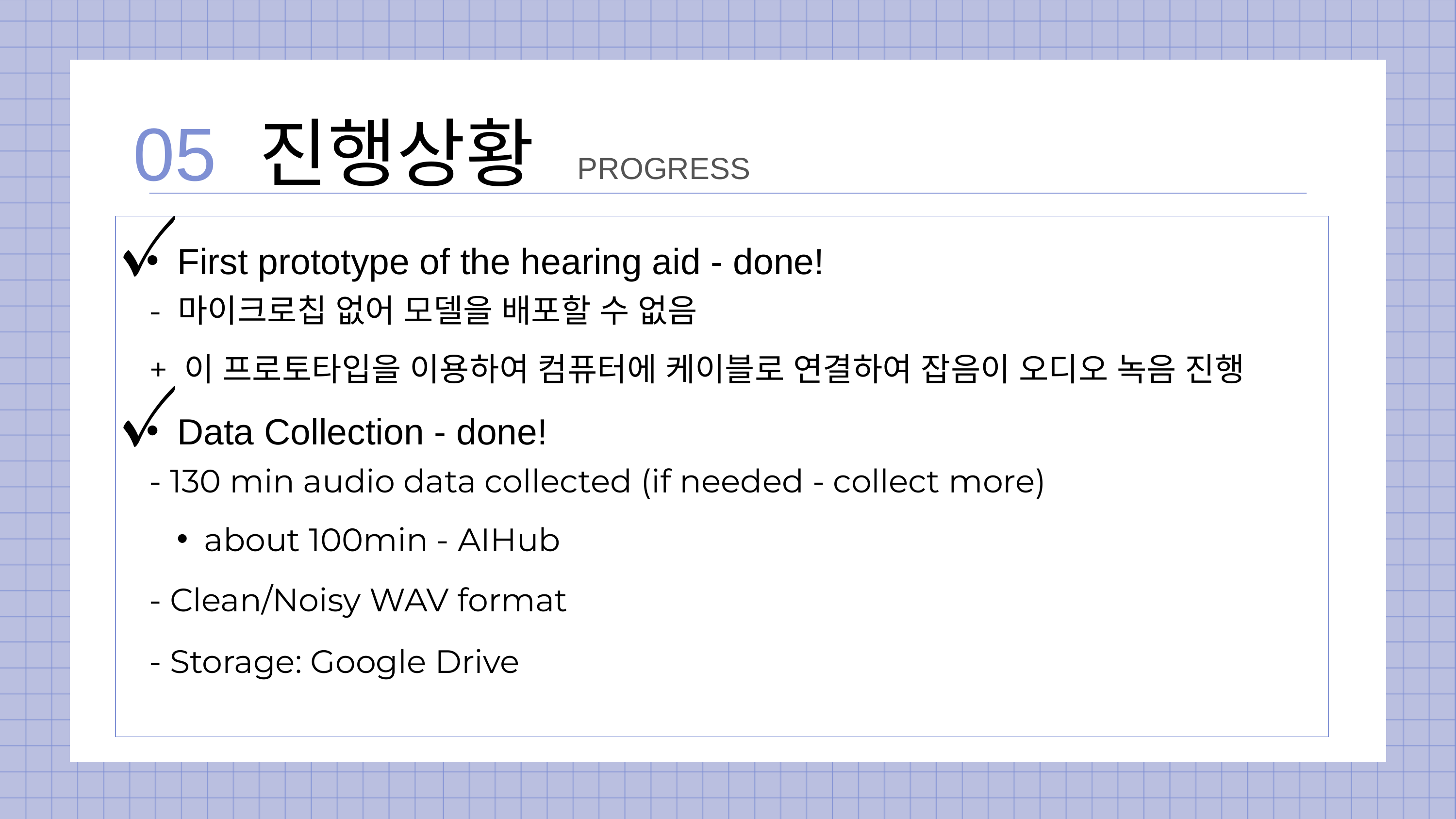

진행상황
05
PROGRESS

First prototype of the hearing aid - done!

- 마이크로칩 없어 모델을 배포할 수 없음
+ 이 프로토타입을 이용하여 컴퓨터에 케이블로 연결하여 잡음이 오디오 녹음 진행
TECH STACK

Data Collection - done!
- 130 min audio data collected (if needed - collect more)
about 100min - AIHub
- Clean/Noisy WAV format
- Storage: Google Drive